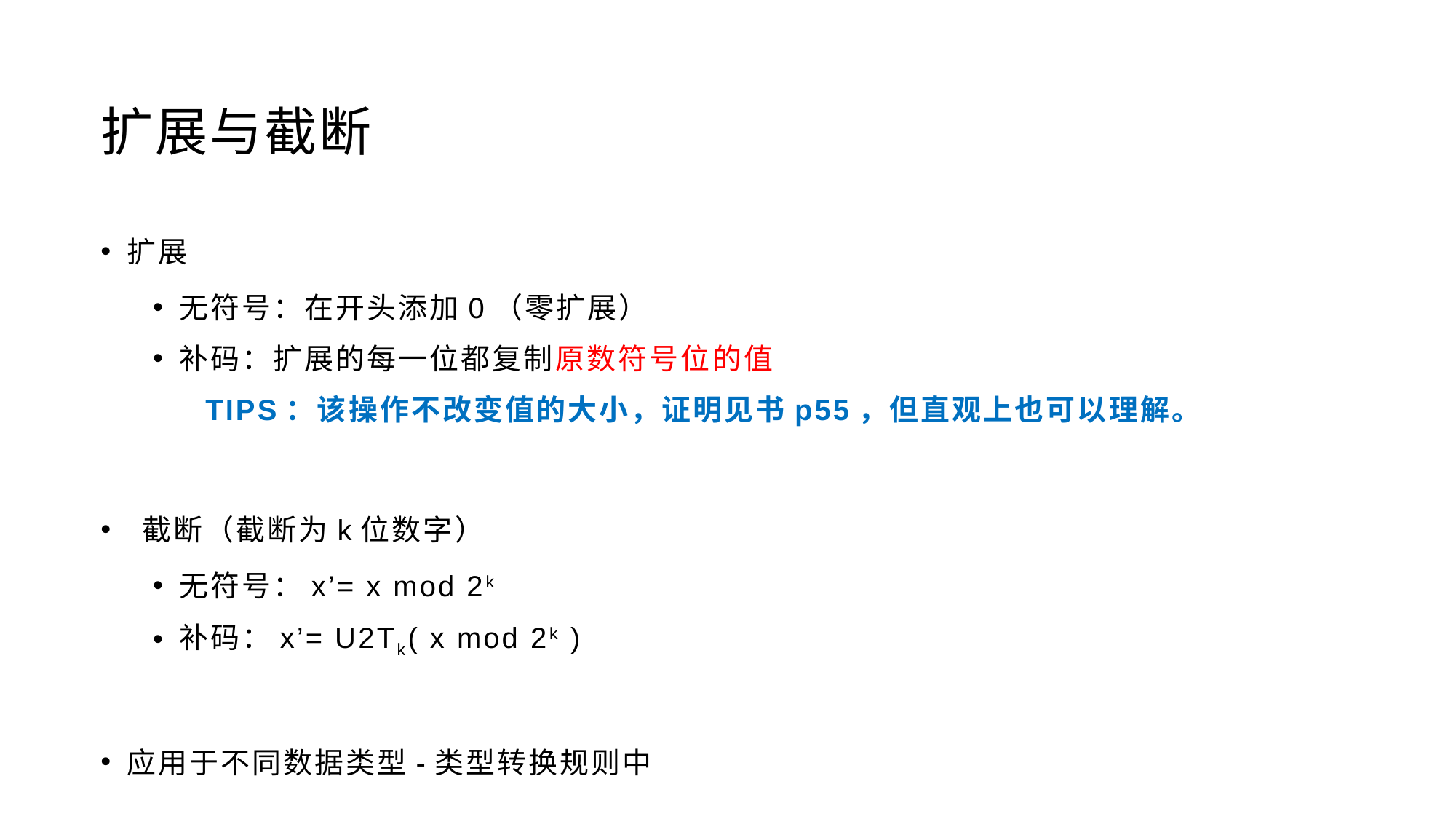

扩展与截断

扩展
无符号：在开头添加0（零扩展）
补码：扩展的每一位都复制原数符号位的值
TIPS：该操作不改变值的大小，证明见书p55，但直观上也可以理解。

 截断（截断为k位数字）
无符号：x’= x mod 2k
补码：x’= U2Tk( x mod 2k )

应用于不同数据类型-类型转换规则中